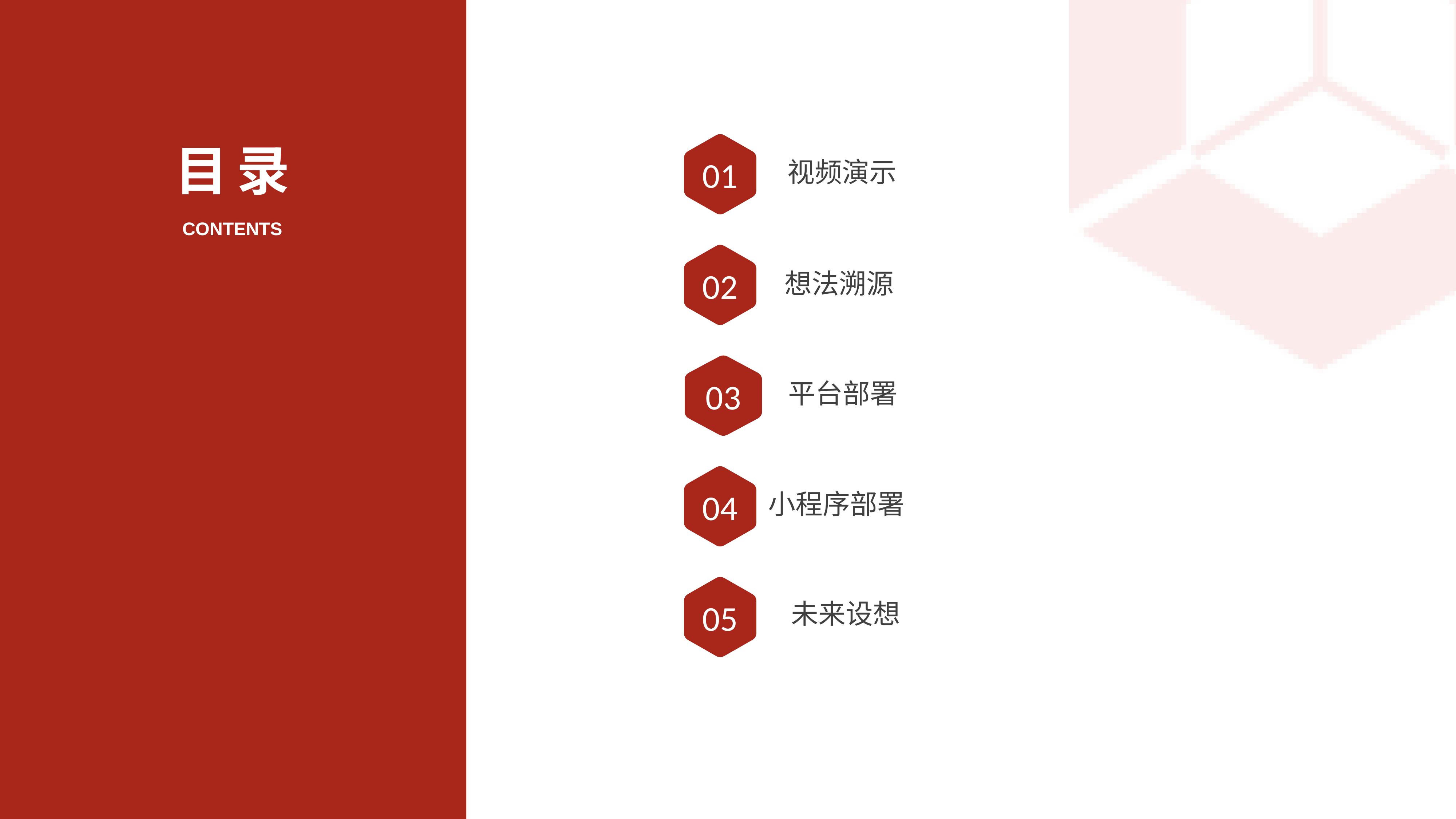

01
视频演示
目录
CONTENTS

02
想法溯源

03
平台部署

04
小程序部署

05
未来设想